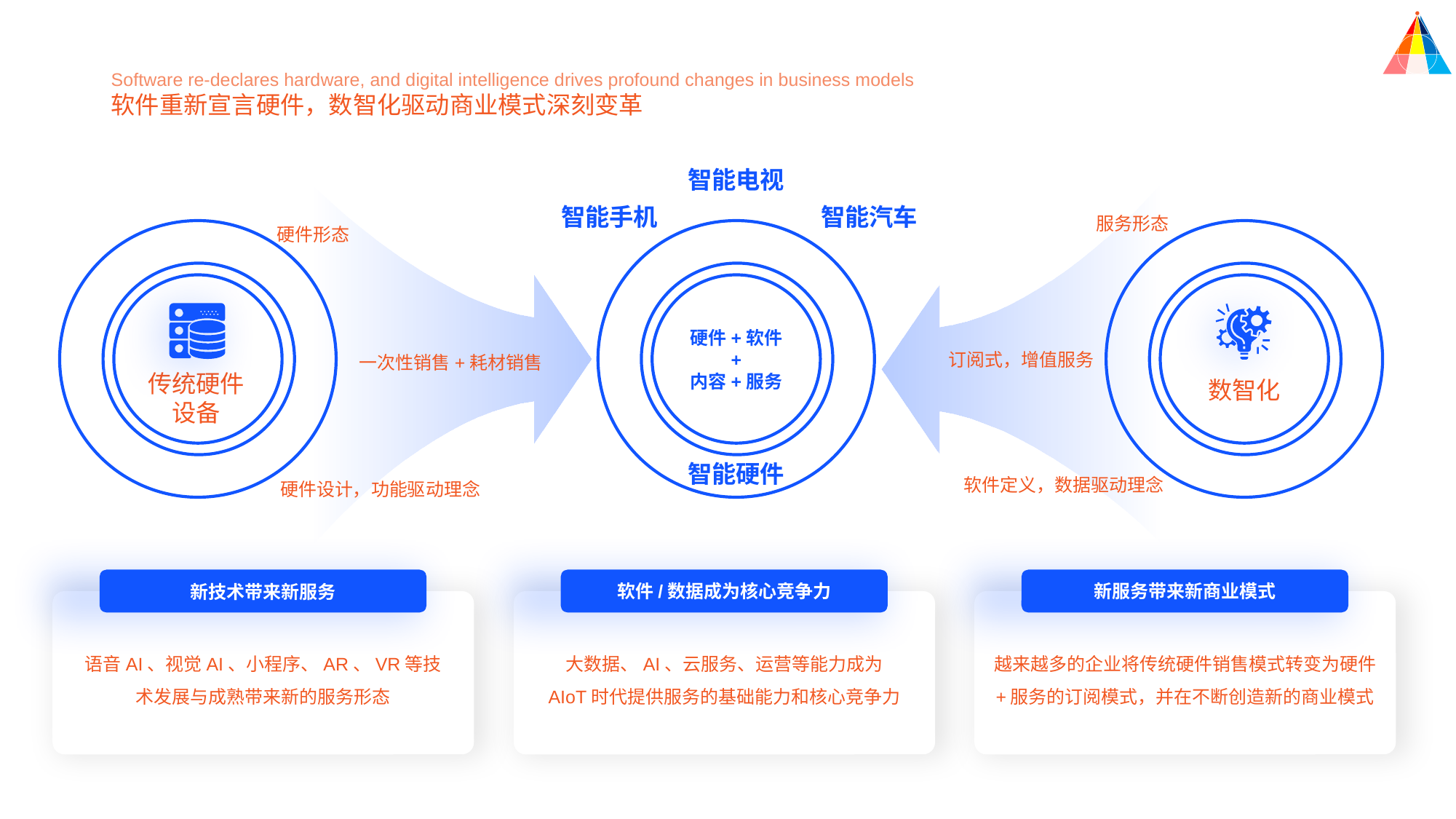

Software re-declares hardware, and digital intelligence drives profound changes in business models
软件重新宣言硬件，数智化驱动商业模式深刻变革
智能电视

智能手机
智能汽车
服务形态
硬件形态

硬件+软件
+
内容+服务
订阅式，增值服务
一次性销售+耗材销售
传统硬件
设备
数智化
智能硬件
软件定义，数据驱动理念
硬件设计，功能驱动理念

软件/数据成为核心竞争力
新服务带来新商业模式
新技术带来新服务

越来越多的企业将传统硬件销售模式转变为硬件
+服务的订阅模式，并在不断创造新的商业模式
大数据、AI、云服务、运营等能力成为
AIoT时代提供服务的基础能力和核心竞争力
语音AI、视觉AI、小程序、AR、VR等技
术发展与成熟带来新的服务形态